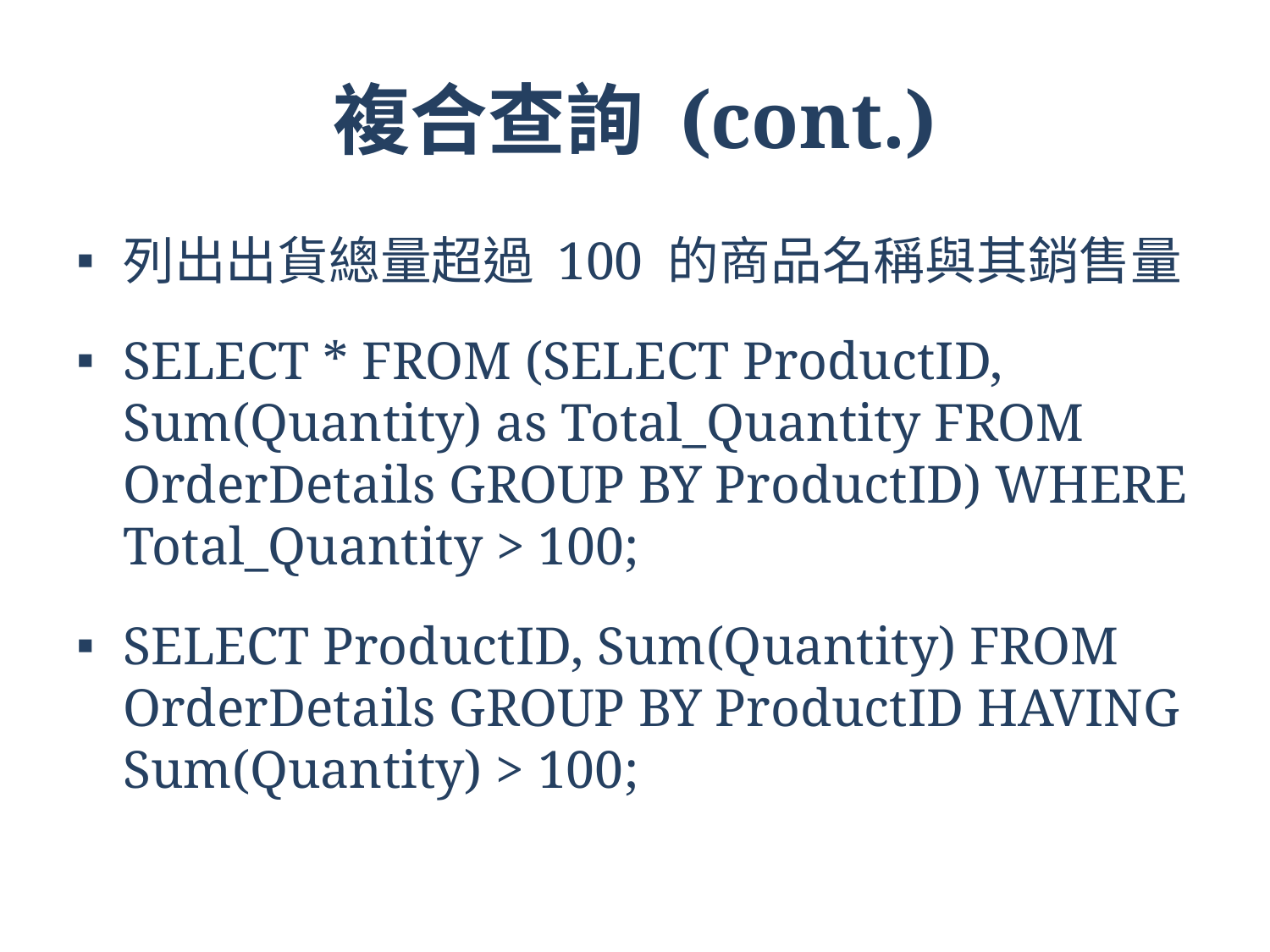

# 複合查詢 (cont.)
列出出貨總量超過 100 的商品名稱與其銷售量
SELECT * FROM (SELECT ProductID, Sum(Quantity) as Total_Quantity FROM OrderDetails GROUP BY ProductID) WHERE Total_Quantity > 100;
SELECT ProductID, Sum(Quantity) FROM OrderDetails GROUP BY ProductID HAVING Sum(Quantity) > 100;